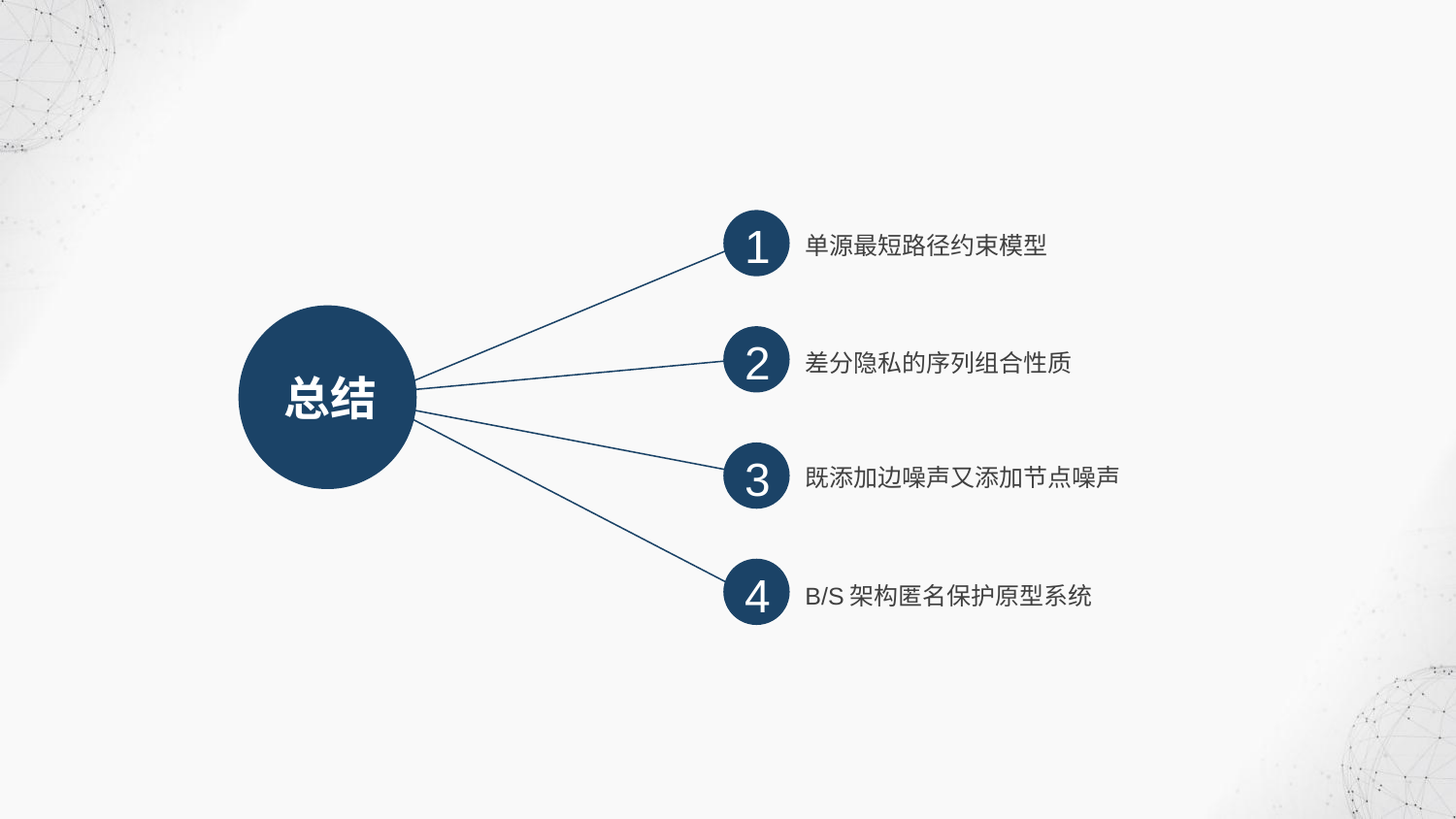

1

单源最短路径约束模型

总结
2

差分隐私的序列组合性质
3

既添加边噪声又添加节点噪声
4

B/S架构匿名保护原型系统